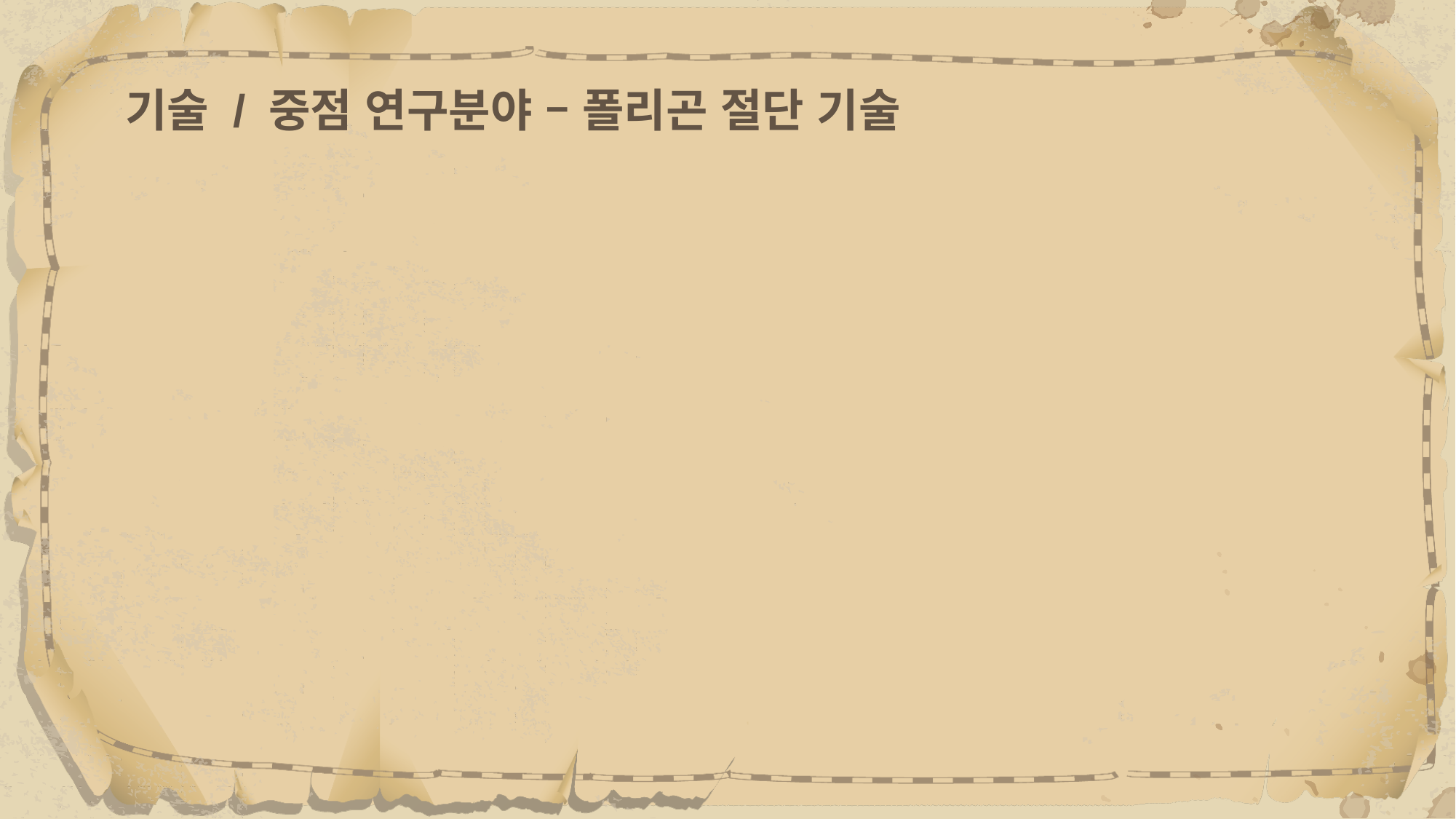

# 기술 / 중점 연구분야 – 폴리곤 절단 기술